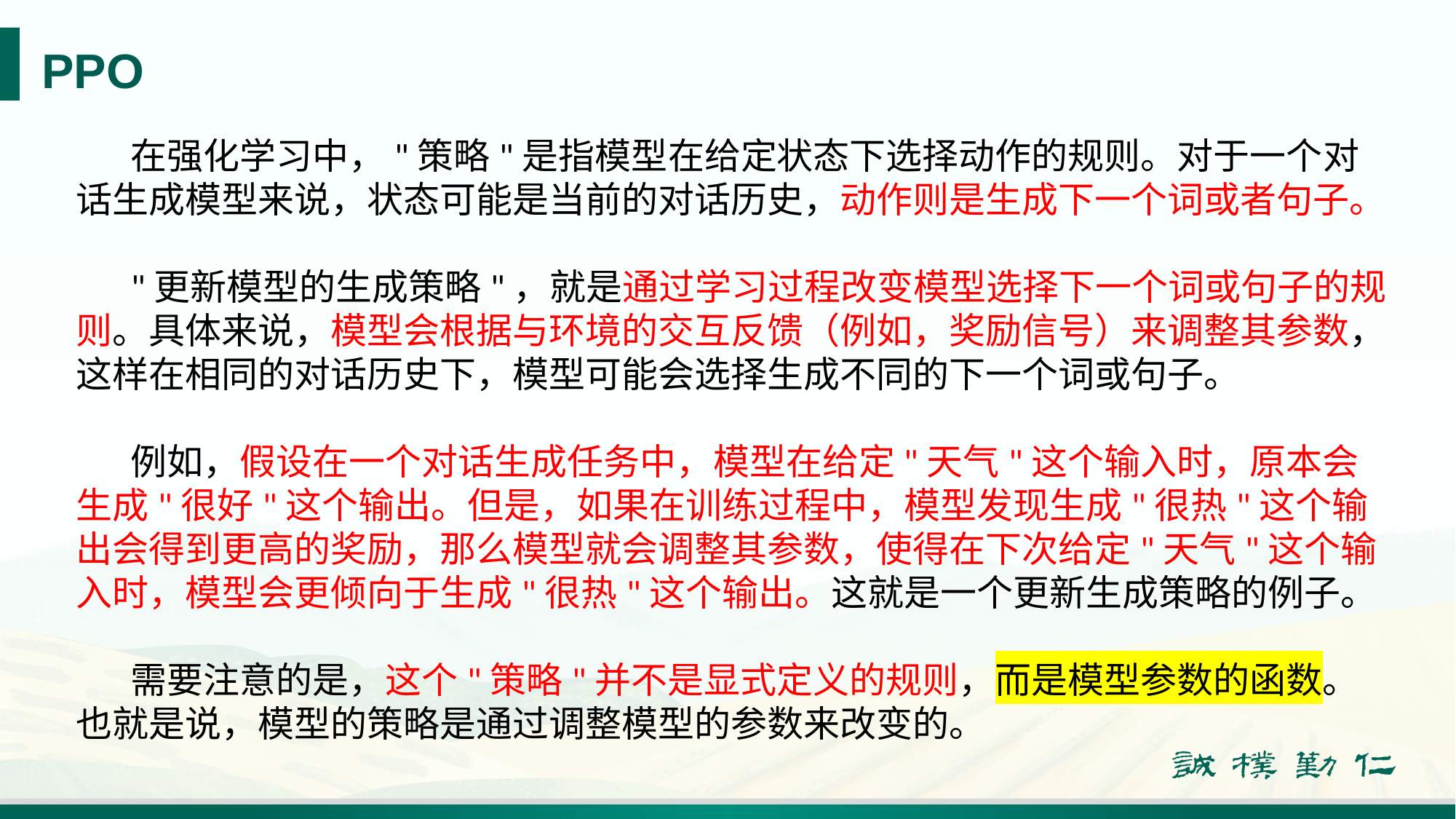

PPO
在强化学习中，"策略"是指模型在给定状态下选择动作的规则。对于一个对话生成模型来说，状态可能是当前的对话历史，动作则是生成下一个词或者句子。

"更新模型的生成策略"，就是通过学习过程改变模型选择下一个词或句子的规则。具体来说，模型会根据与环境的交互反馈（例如，奖励信号）来调整其参数，这样在相同的对话历史下，模型可能会选择生成不同的下一个词或句子。

例如，假设在一个对话生成任务中，模型在给定"天气"这个输入时，原本会生成"很好"这个输出。但是，如果在训练过程中，模型发现生成"很热"这个输出会得到更高的奖励，那么模型就会调整其参数，使得在下次给定"天气"这个输入时，模型会更倾向于生成"很热"这个输出。这就是一个更新生成策略的例子。

需要注意的是，这个"策略"并不是显式定义的规则，而是模型参数的函数。也就是说，模型的策略是通过调整模型的参数来改变的。